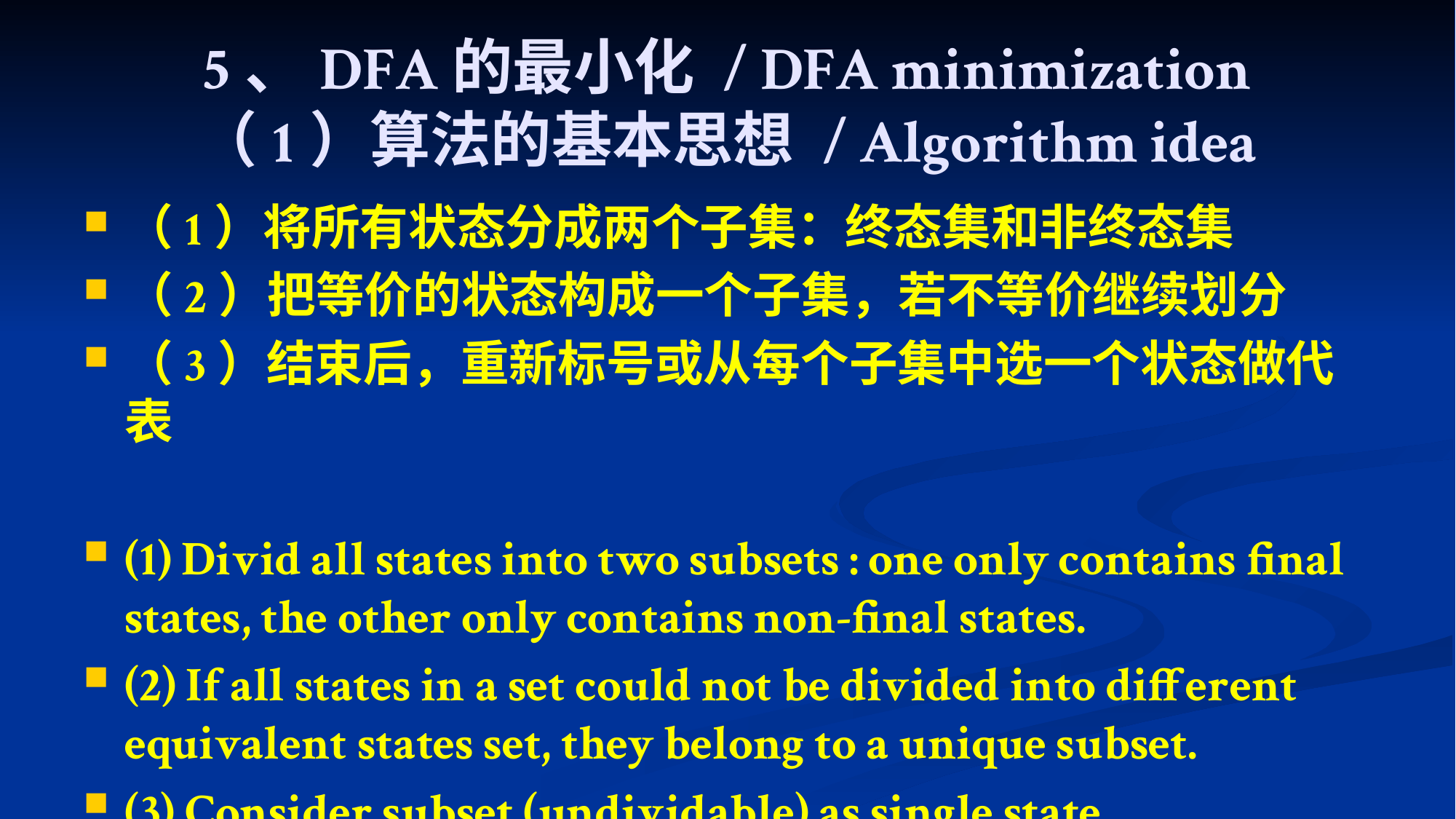

# 5、DFA的最小化 / DFA minimization （1）算法的基本思想 / Algorithm idea
（1）将所有状态分成两个子集：终态集和非终态集
（2）把等价的状态构成一个子集，若不等价继续划分
（3）结束后，重新标号或从每个子集中选一个状态做代表

(1) Divid all states into two subsets : one only contains final states, the other only contains non-final states.
(2) If all states in a set could not be divided into different equivalent states set, they belong to a unique subset.
(3) Consider subset (undividable) as single state.
96